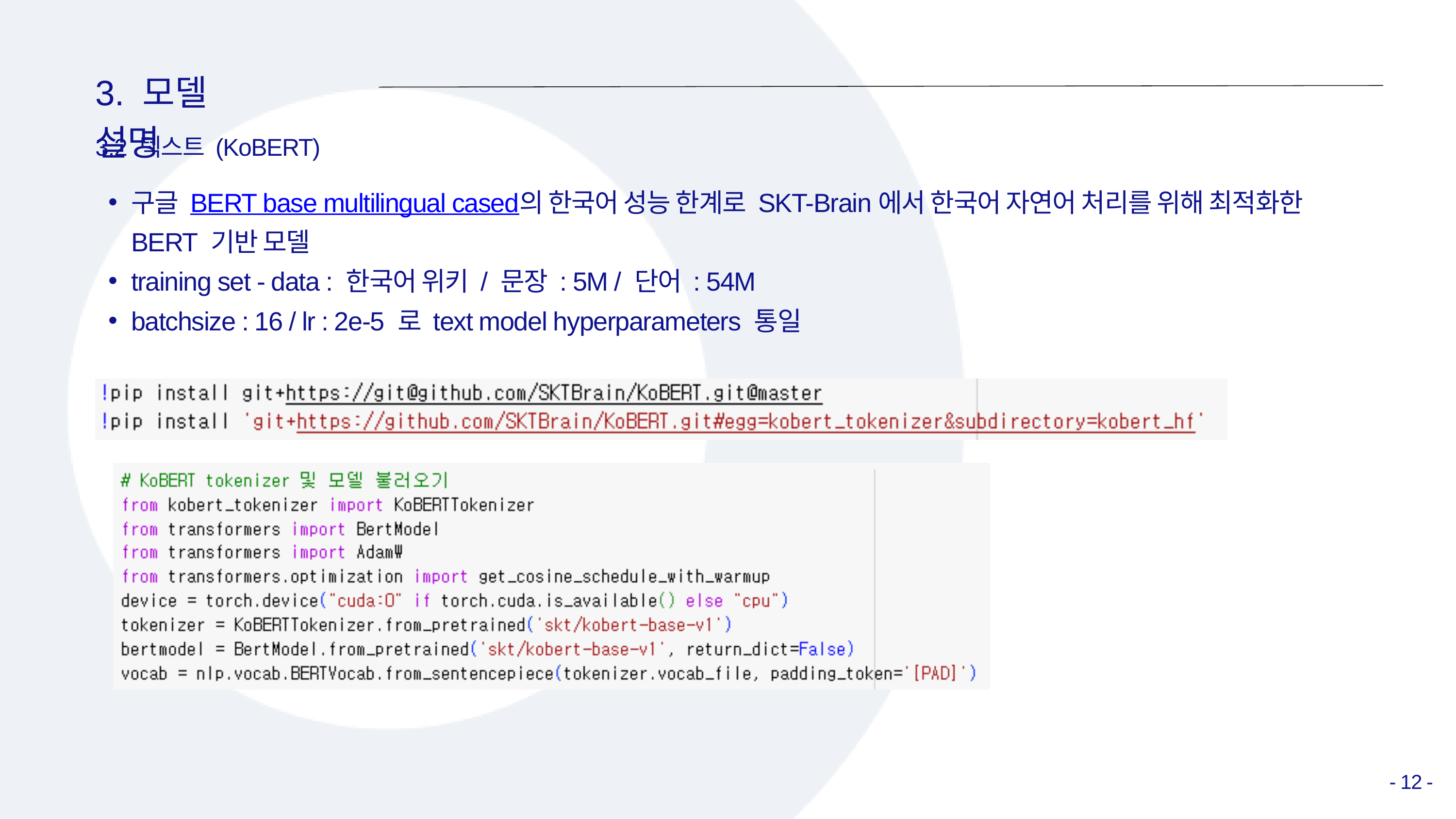

3. 모델 설명

3.2 텍스트 (KoBERT)
구글 BERT base multilingual cased의 한국어 성능 한계로 SKT-Brain에서 한국어 자연어 처리를 위해 최적화한 BERT 기반 모델
training set - data : 한국어 위키 / 문장 : 5M / 단어 : 54M
batchsize : 16 / lr : 2e-5 로 text model hyperparameters 통일

- 12 -